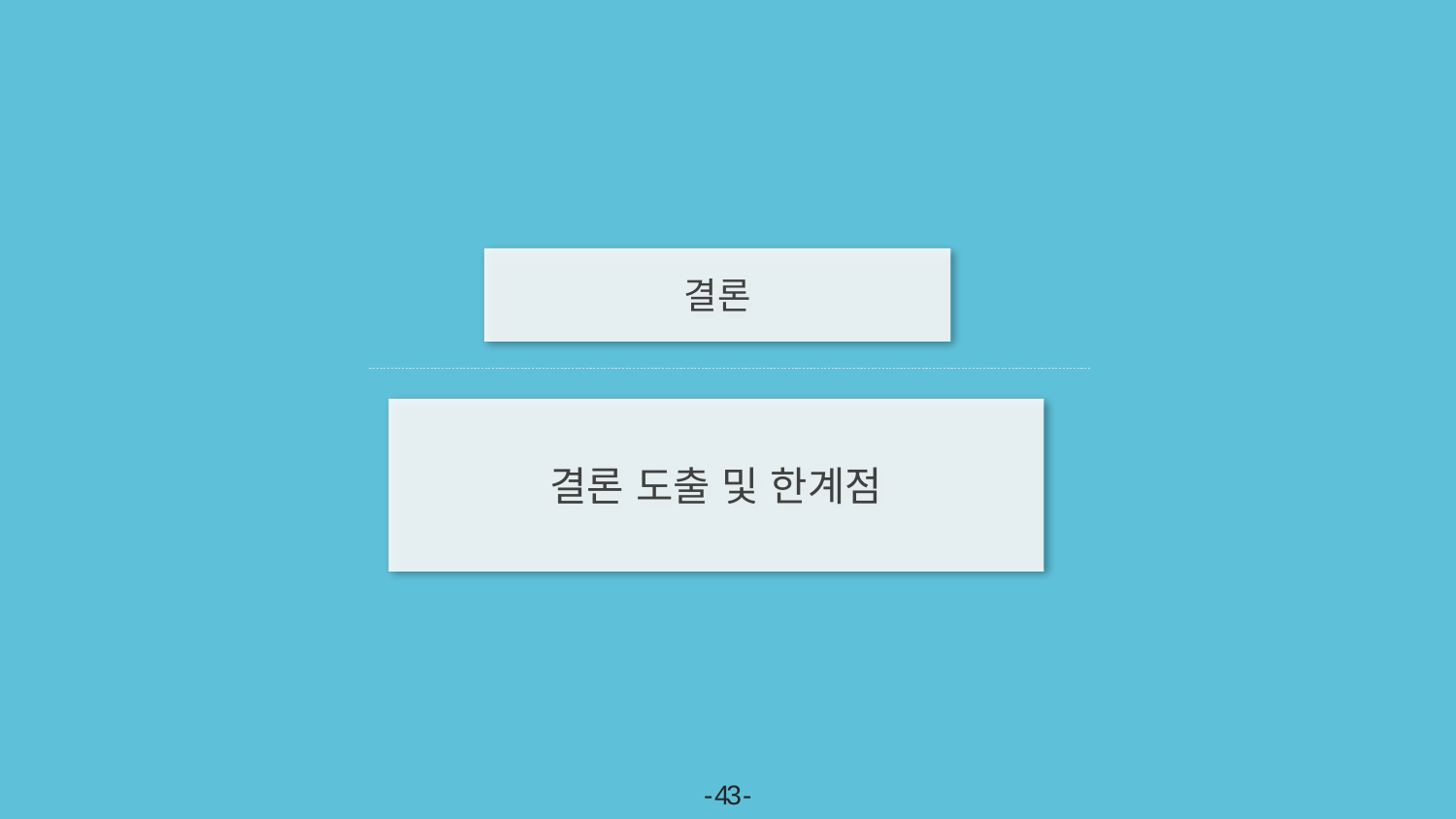

결론
결론 도출 및 한계점
- 43 -